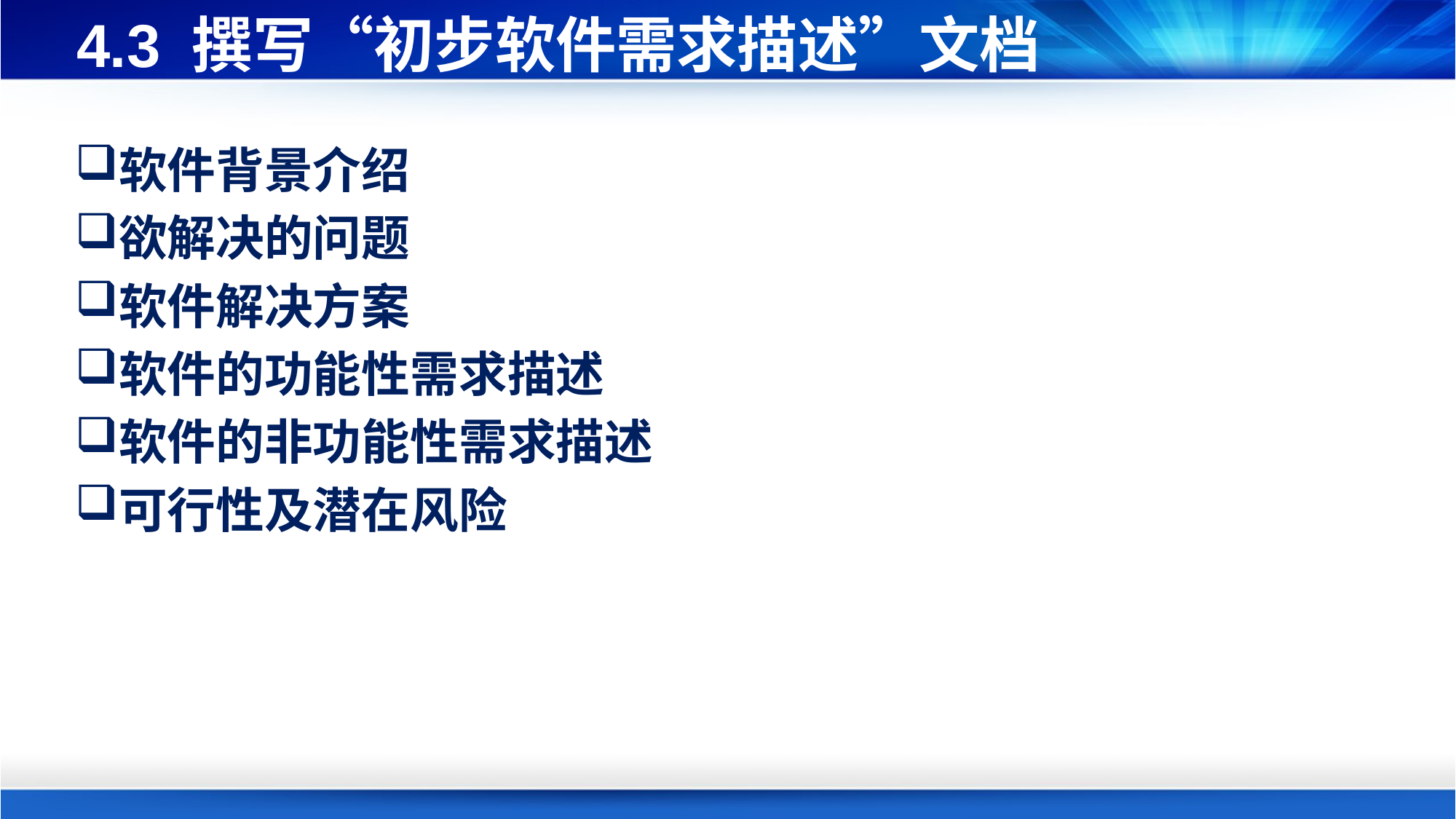

# 4.3 撰写“初步软件需求描述”文档
软件背景介绍
欲解决的问题
软件解决方案
软件的功能性需求描述
软件的非功能性需求描述
可行性及潜在风险